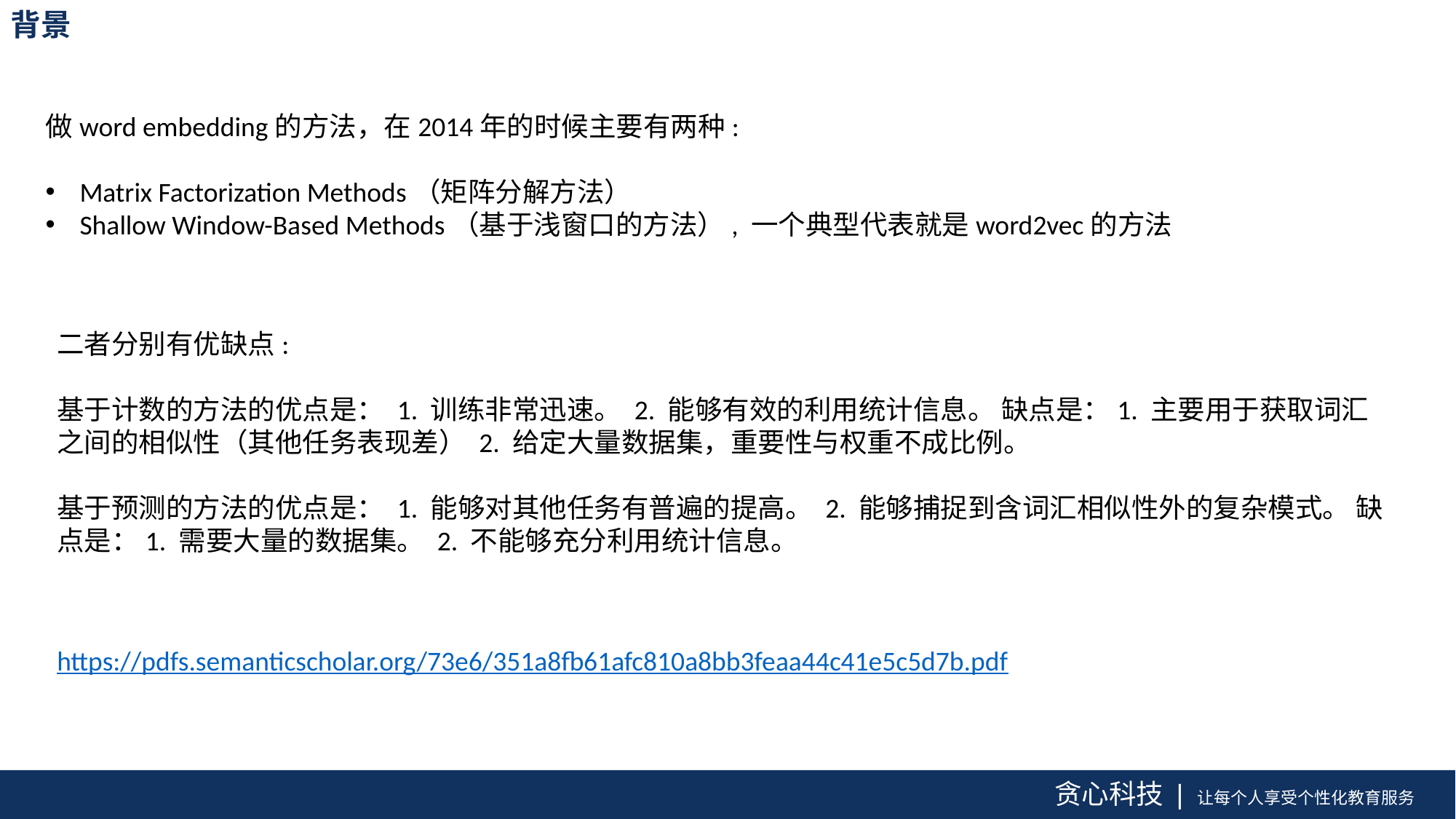

背景
做word embedding的方法，在2014年的时候主要有两种:

Matrix Factorization Methods（矩阵分解方法）
Shallow Window-Based Methods（基于浅窗口的方法）, 一个典型代表就是word2vec的方法

二者分别有优缺点:

基于计数的方法的优点是： 1. 训练非常迅速。 2. 能够有效的利用统计信息。 缺点是：1. 主要用于获取词汇之间的相似性（其他任务表现差） 2. 给定大量数据集，重要性与权重不成比例。

基于预测的方法的优点是： 1. 能够对其他任务有普遍的提高。 2. 能够捕捉到含词汇相似性外的复杂模式。 缺点是：1. 需要大量的数据集。 2. 不能够充分利用统计信息。

https://pdfs.semanticscholar.org/73e6/351a8fb61afc810a8bb3feaa44c41e5c5d7b.pdf